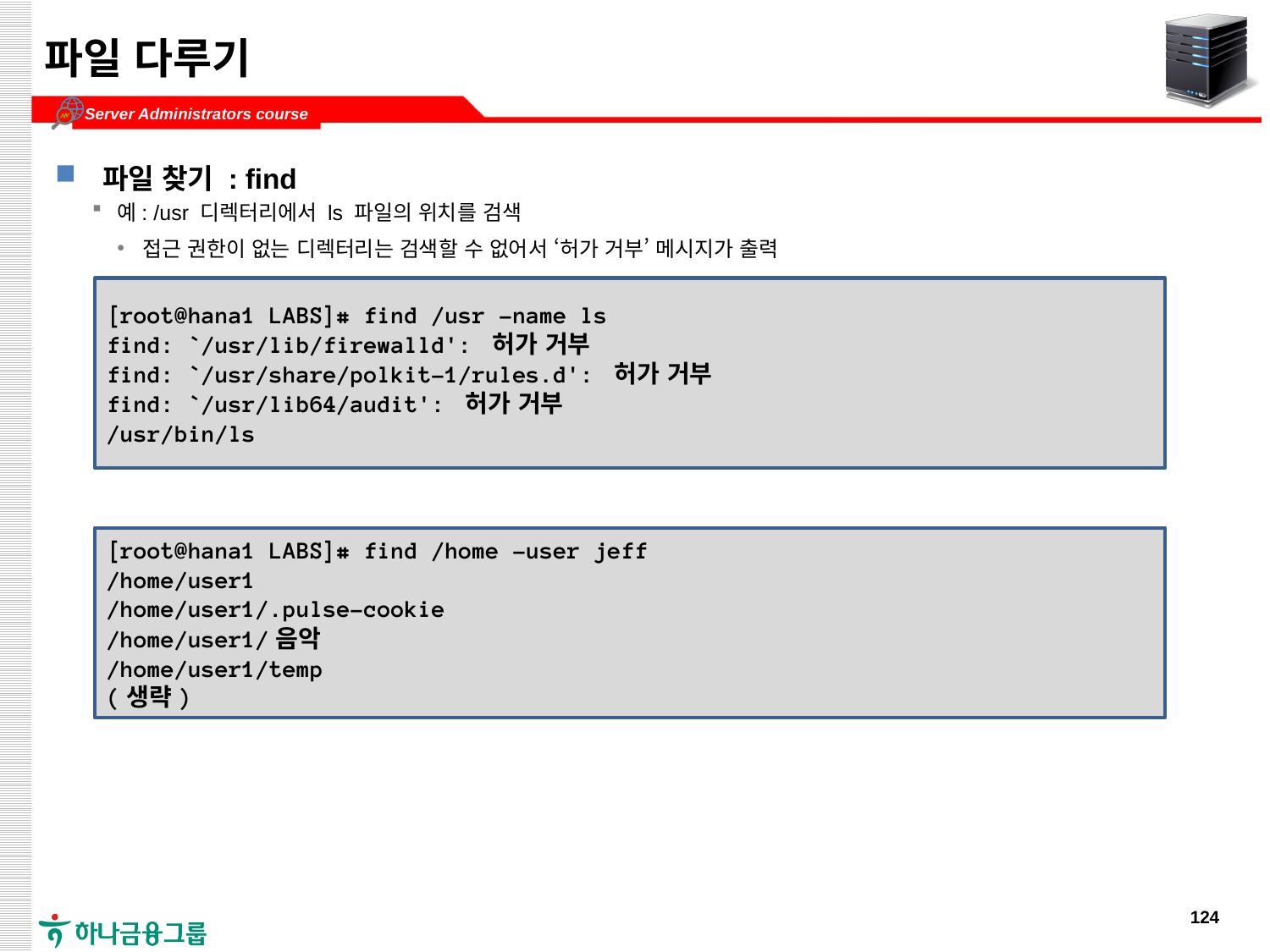

# 파일 다루기
파일 찾기 : find
예: /usr 디렉터리에서 ls 파일의 위치를 검색
접근 권한이 없는 디렉터리는 검색할 수 없어서 ‘허가 거부’ 메시지가 출력

특정 사용자 계정이 소유자인 파일을 찾고 싶으면 다음 예와 같이 -user 옵션을 사용
[root@hana1 LABS]# find /usr -name ls
find: `/usr/lib/firewalld': 허가 거부
find: `/usr/share/polkit-1/rules.d': 허가 거부
find: `/usr/lib64/audit': 허가 거부
/usr/bin/ls
[root@hana1 LABS]# find /home -user jeff
/home/user1
/home/user1/.pulse-cookie
/home/user1/음악
/home/user1/temp
(생략)